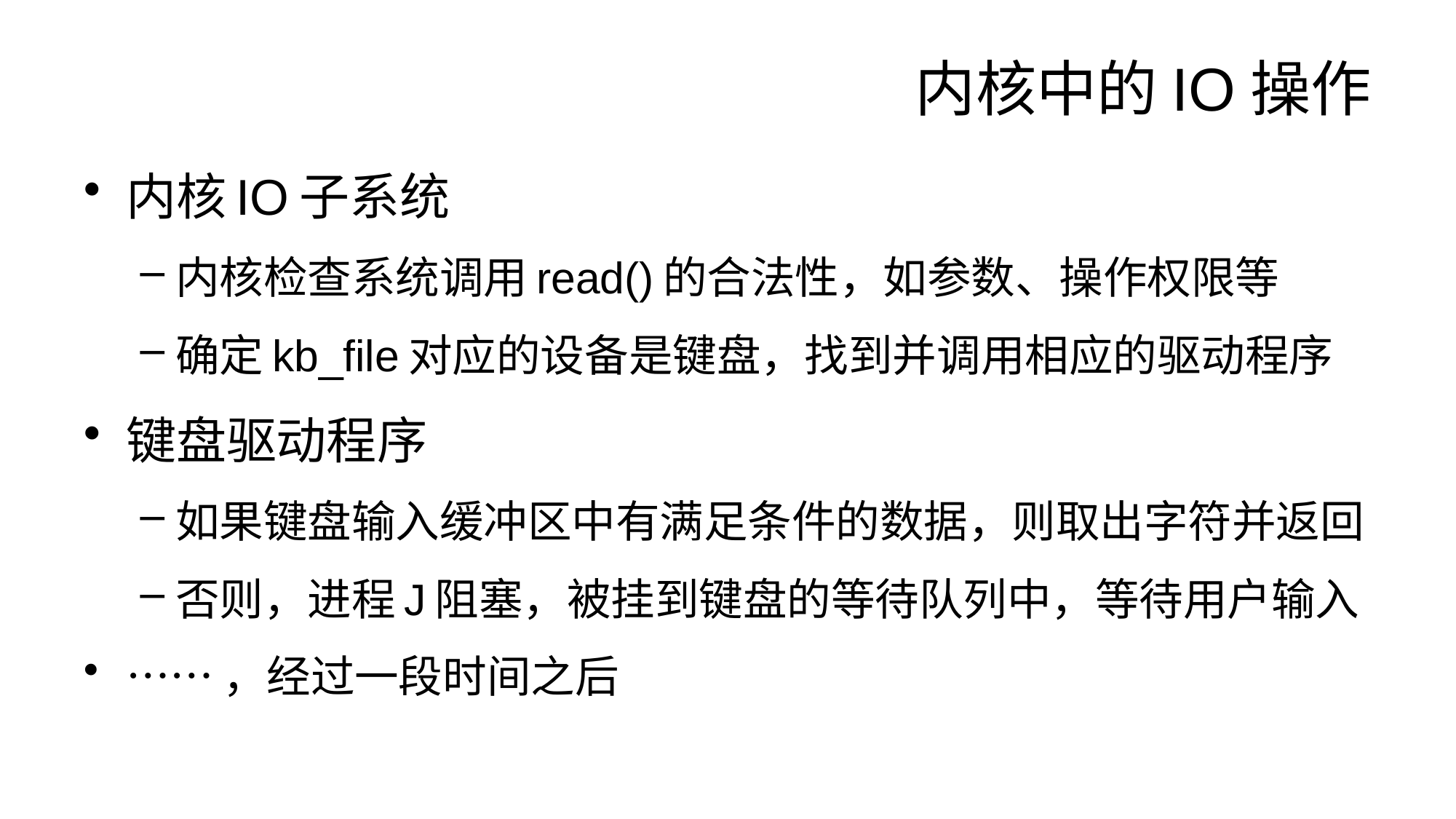

# 内核中的IO操作
内核IO子系统
内核检查系统调用read()的合法性，如参数、操作权限等
确定kb_file对应的设备是键盘，找到并调用相应的驱动程序
键盘驱动程序
如果键盘输入缓冲区中有满足条件的数据，则取出字符并返回
否则，进程J阻塞，被挂到键盘的等待队列中，等待用户输入
……，经过一段时间之后